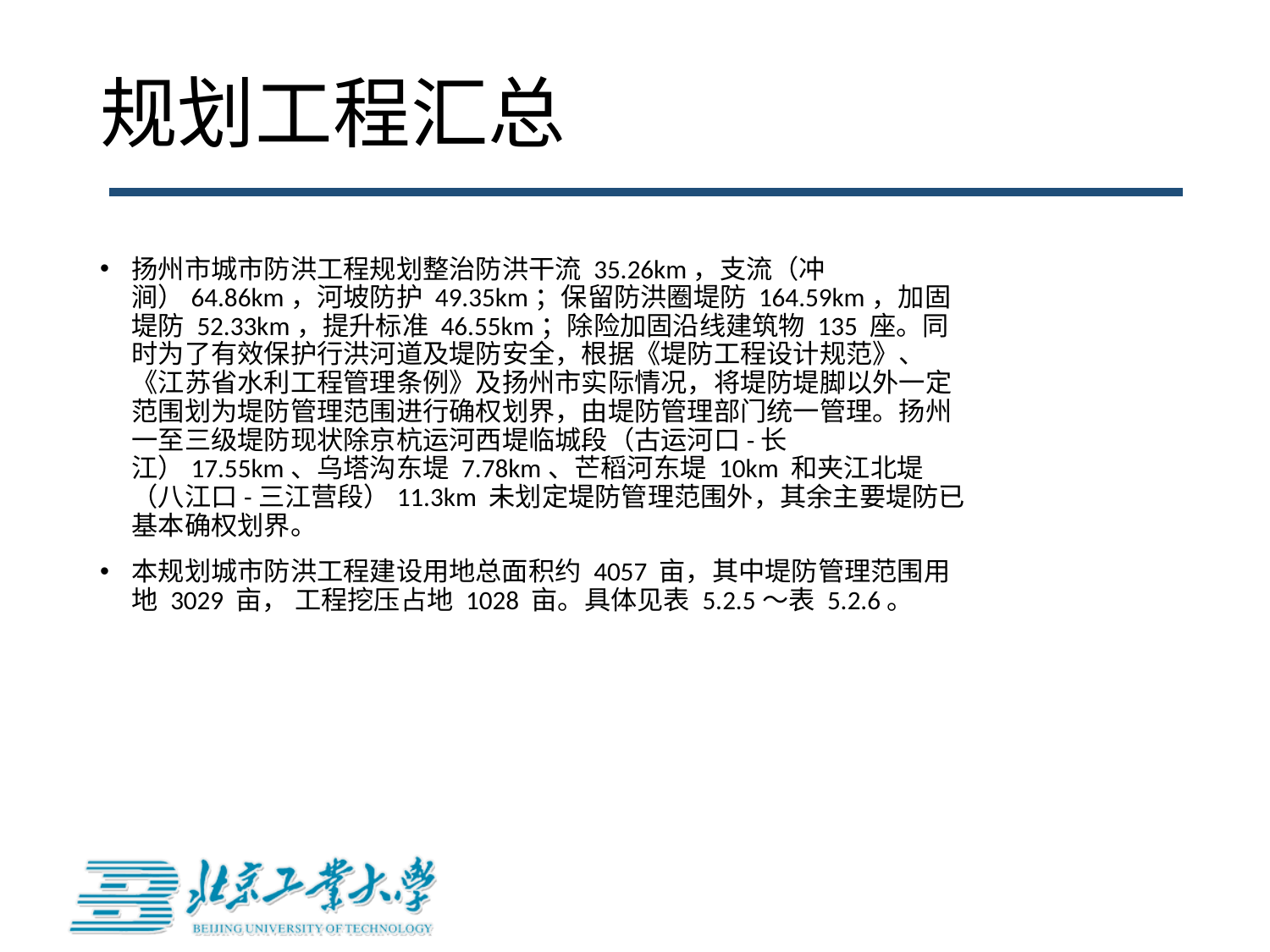

# 规划工程汇总
扬州市城市防洪工程规划整治防洪干流 35.26km，支流（冲涧）64.86km，河坡防护 49.35km；保留防洪圈堤防 164.59km，加固堤防 52.33km，提升标准 46.55km；除险加固沿线建筑物 135 座。同时为了有效保护行洪河道及堤防安全，根据《堤防工程设计规范》、《江苏省水利工程管理条例》及扬州市实际情况，将堤防堤脚以外一定范围划为堤防管理范围进行确权划界，由堤防管理部门统一管理。扬州一至三级堤防现状除京杭运河西堤临城段（古运河口-长江）17.55km、乌塔沟东堤 7.78km、芒稻河东堤 10km 和夹江北堤（八江口-三江营段）11.3km 未划定堤防管理范围外，其余主要堤防已基本确权划界。
本规划城市防洪工程建设用地总面积约 4057 亩，其中堤防管理范围用地 3029 亩， 工程挖压占地 1028 亩。具体见表 5.2.5～表 5.2.6。